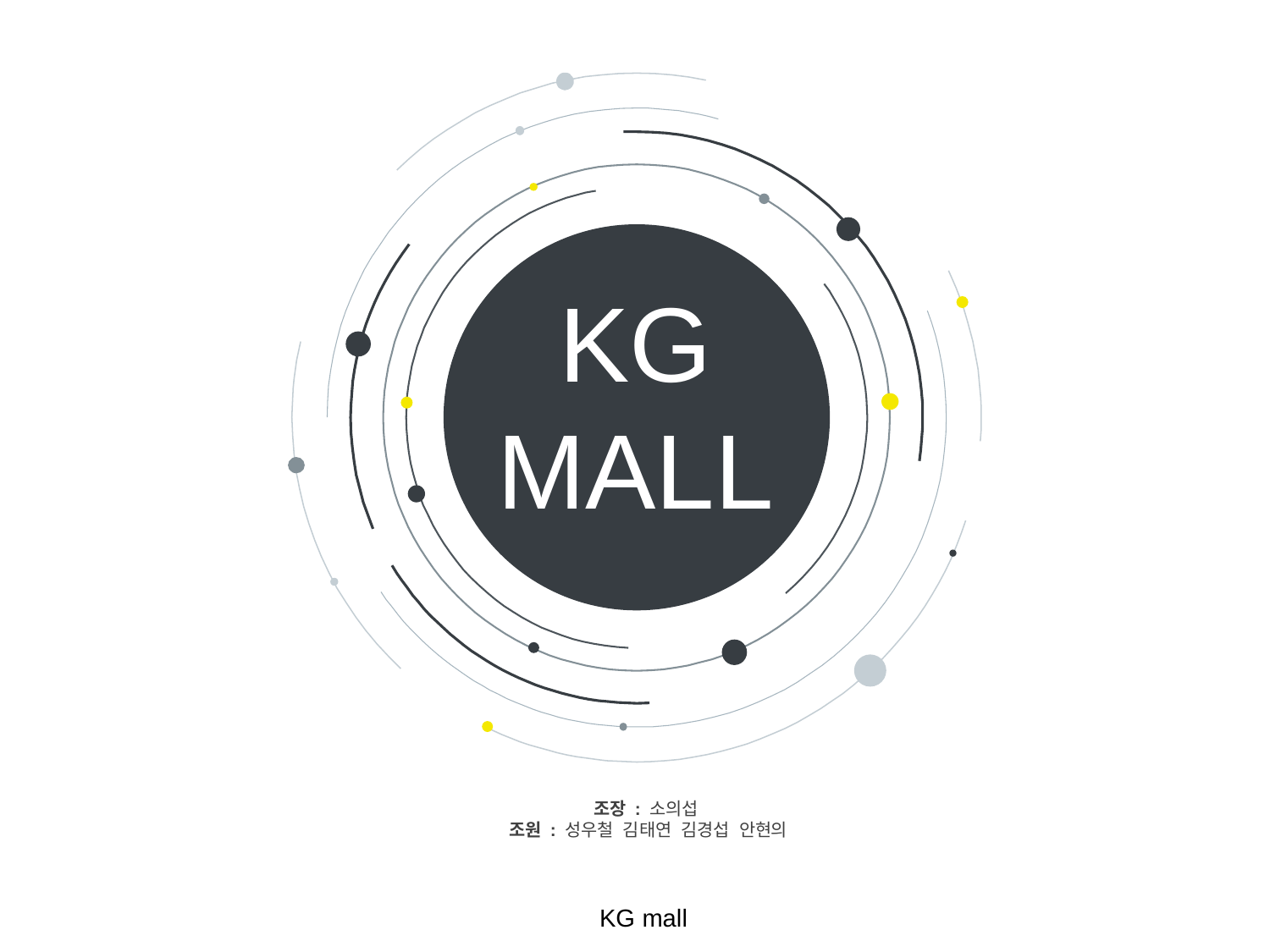

KG
MALL
조장 : 소의섭
조원 : 성우철  김태연  김경섭  안현의
KG mall